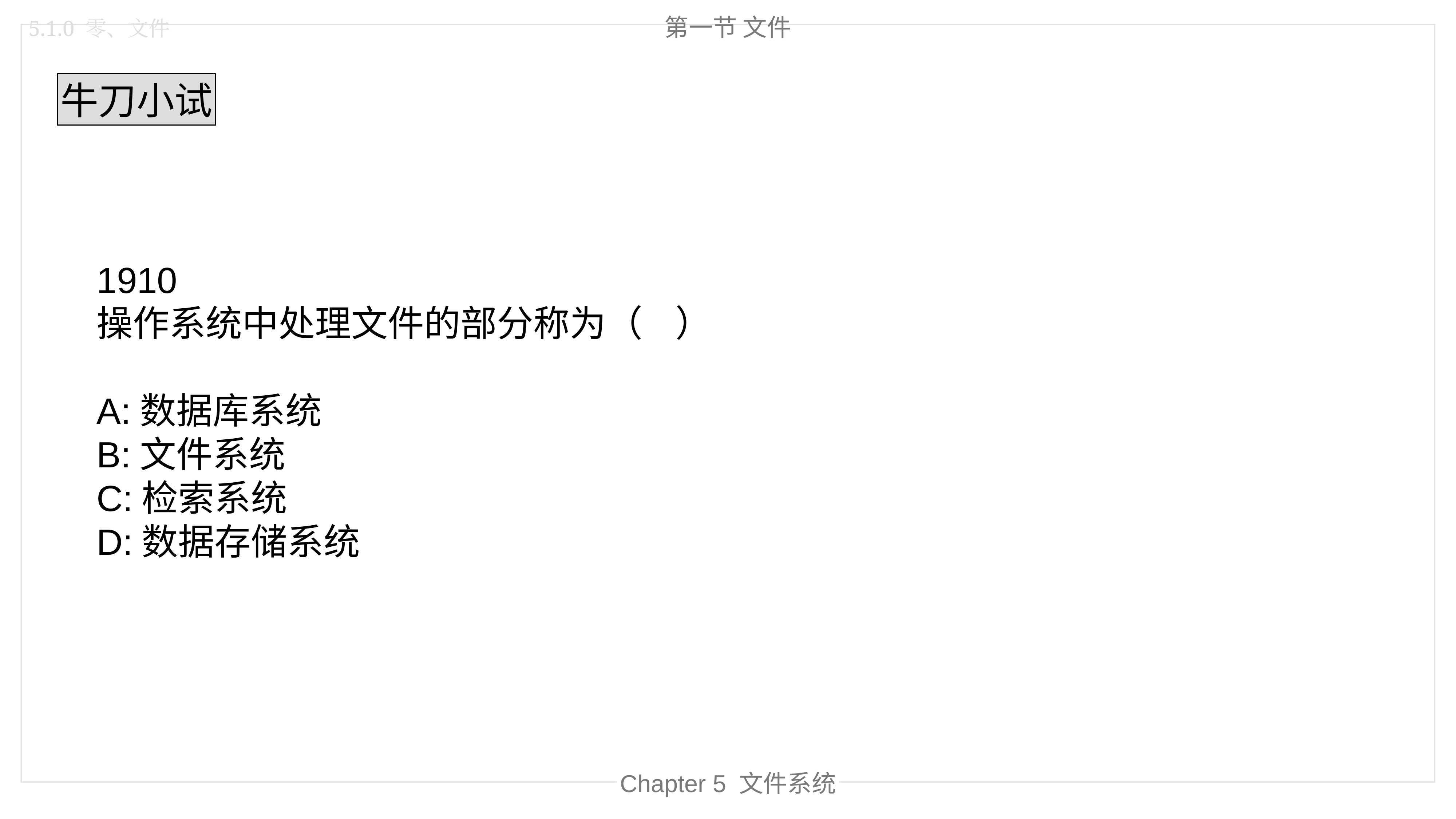

第一节 文件
5.1.0 零、文件

牛刀小试
1910
操作系统中处理文件的部分称为（    ）

A:数据库系统
B:文件系统
C:检索系统
D:数据存储系统
Chapter 4 内存管理
Chapter 5 文件系统